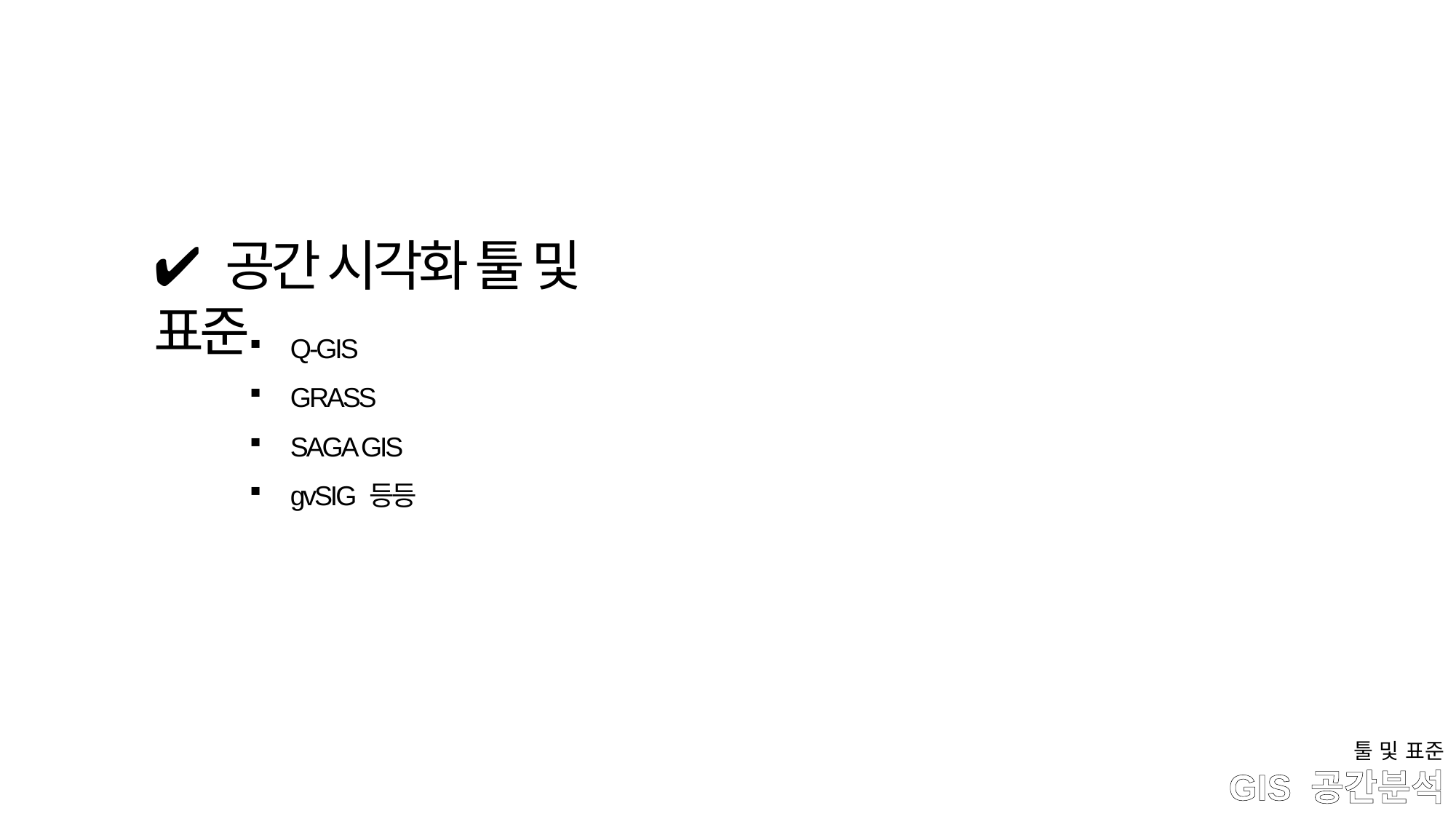

✔ 공간 시각화 툴 및 표준
Q-GIS
GRASS
SAGA GIS
gvSIG 등등
툴 및 표준
# GIS 공간분석